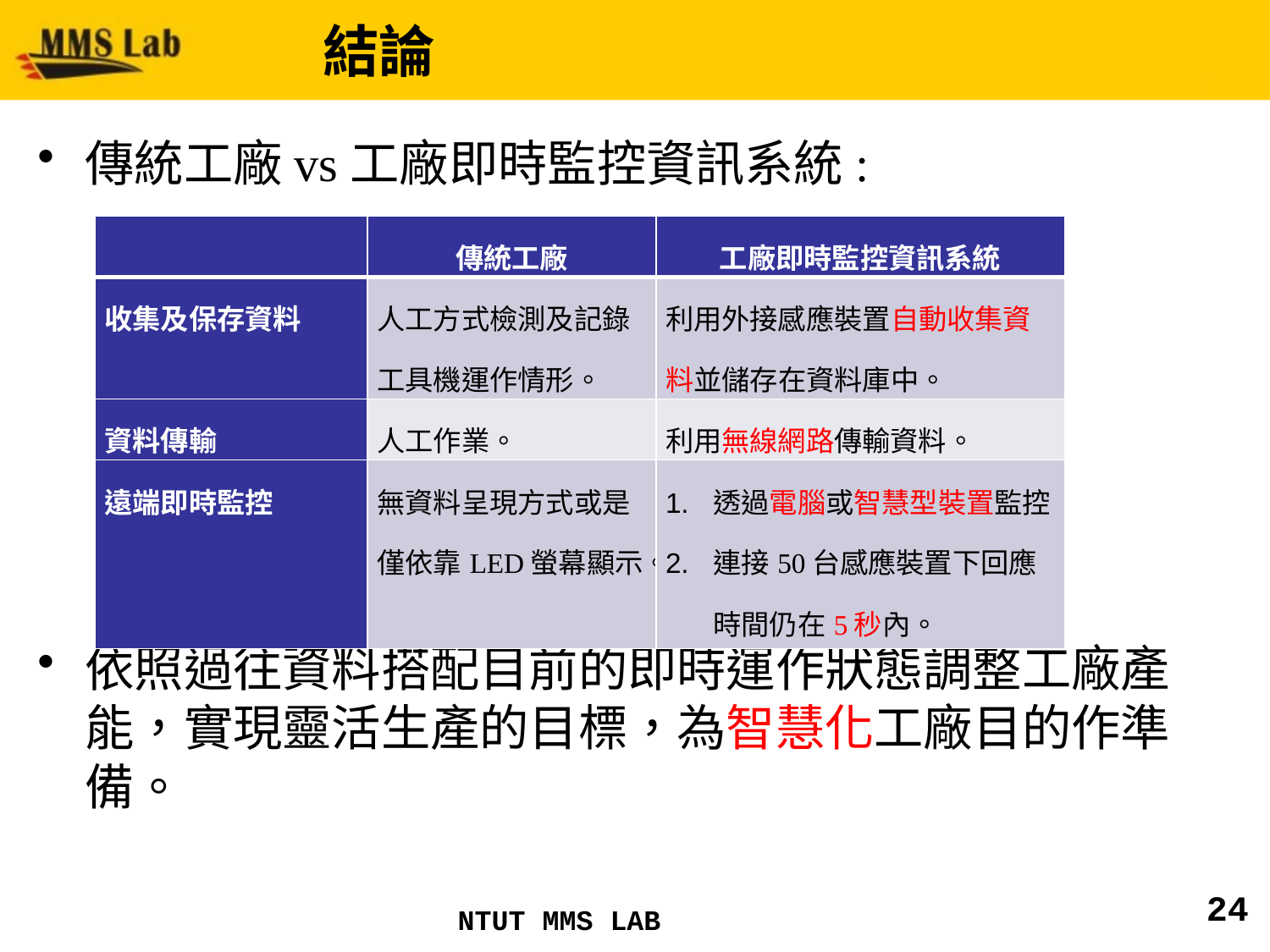

# 結論
傳統工廠vs工廠即時監控資訊系統:

依照過往資料搭配目前的即時運作狀態調整工廠產能，實現靈活生產的目標，為智慧化工廠目的作準備。

|  | 傳統工廠 | 工廠即時監控資訊系統 |
| --- | --- | --- |
| 收集及保存資料 | 人工方式檢測及記錄工具機運作情形。 | 利用外接感應裝置自動收集資料並儲存在資料庫中。 |
| 資料傳輸 | 人工作業。 | 利用無線網路傳輸資料。 |
| 遠端即時監控 | 無資料呈現方式或是僅依靠LED螢幕顯示。 | 透過電腦或智慧型裝置監控 連接50台感應裝置下回應時間仍在5秒內。 |
24
NTUT MMS LAB